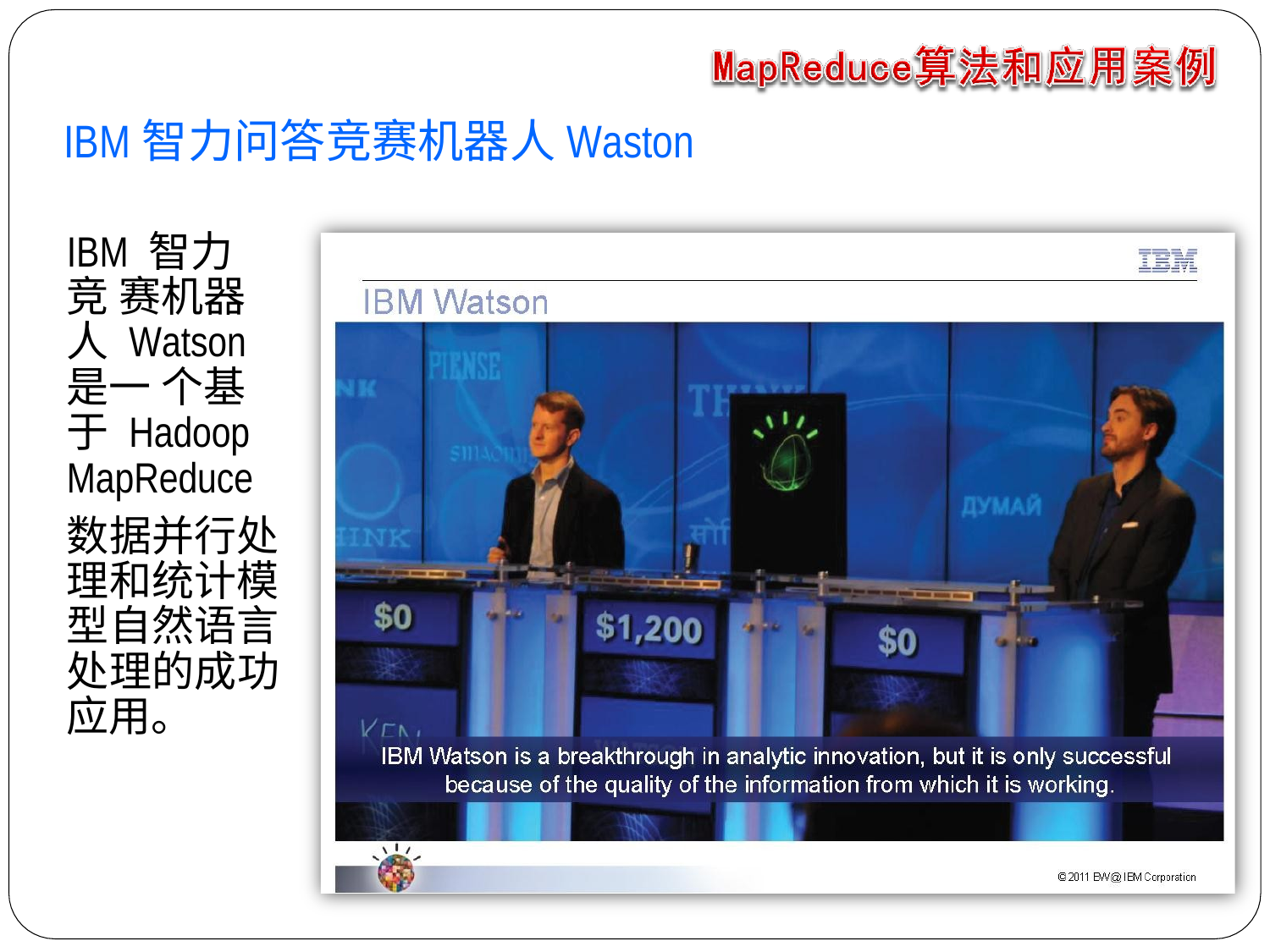

# IBM智力问答竞赛机器人Waston

IBM 智力竞 赛机器人 Watson是一 个基于 Hadoop MapReduce
数据并行处 理和统计模 型自然语言 处理的成功 应用。